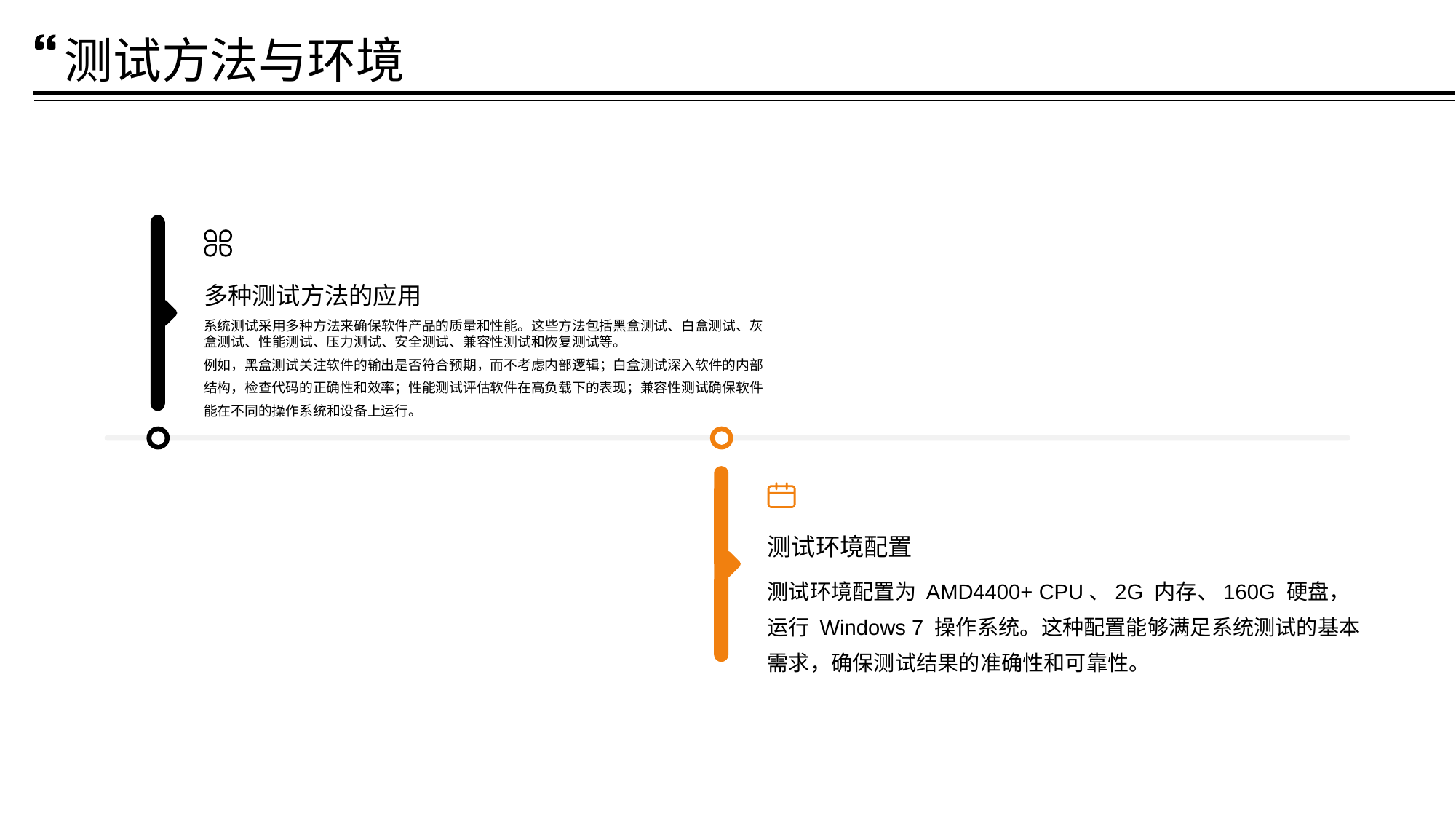

测试方法与环境

多种测试方法的应用
系统测试采用多种方法来确保软件产品的质量和性能。这些方法包括黑盒测试、白盒测试、灰盒测试、性能测试、压力测试、安全测试、兼容性测试和恢复测试等。
例如，黑盒测试关注软件的输出是否符合预期，而不考虑内部逻辑；白盒测试深入软件的内部结构，检查代码的正确性和效率；性能测试评估软件在高负载下的表现；兼容性测试确保软件能在不同的操作系统和设备上运行。

测试环境配置
测试环境配置为 AMD4400+ CPU、2G 内存、160G 硬盘，运行 Windows 7 操作系统。这种配置能够满足系统测试的基本需求，确保测试结果的准确性和可靠性。